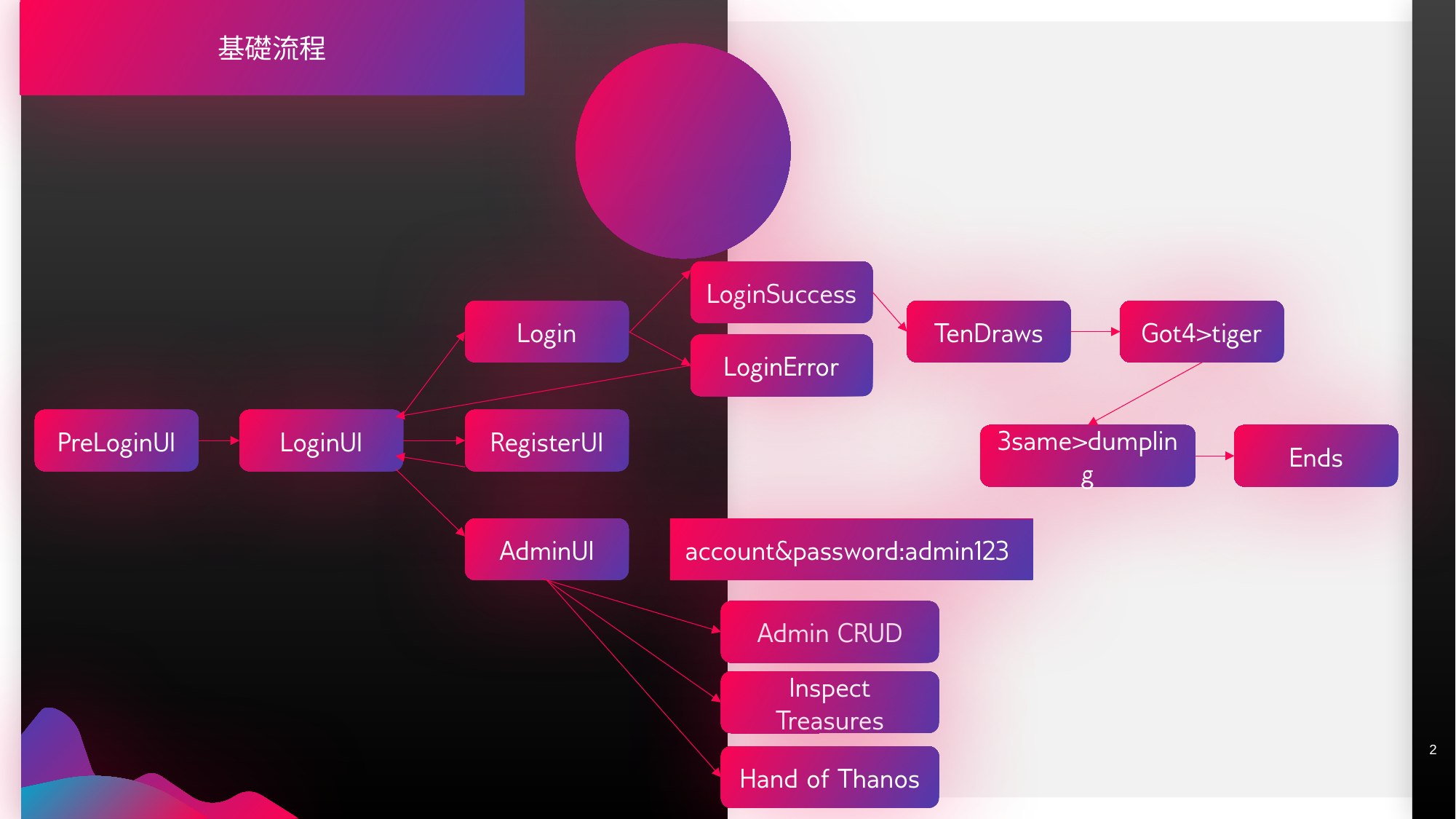

基礎流程
LoginSuccess
Got4>tiger
TenDraws
Login
LoginError
RegisterUI
PreLoginUI
LoginUI
3same>dumpling
Ends
#
account&password:admin123
AdminUI
Admin CRUD
Inspect Treasures
2
Hand of Thanos